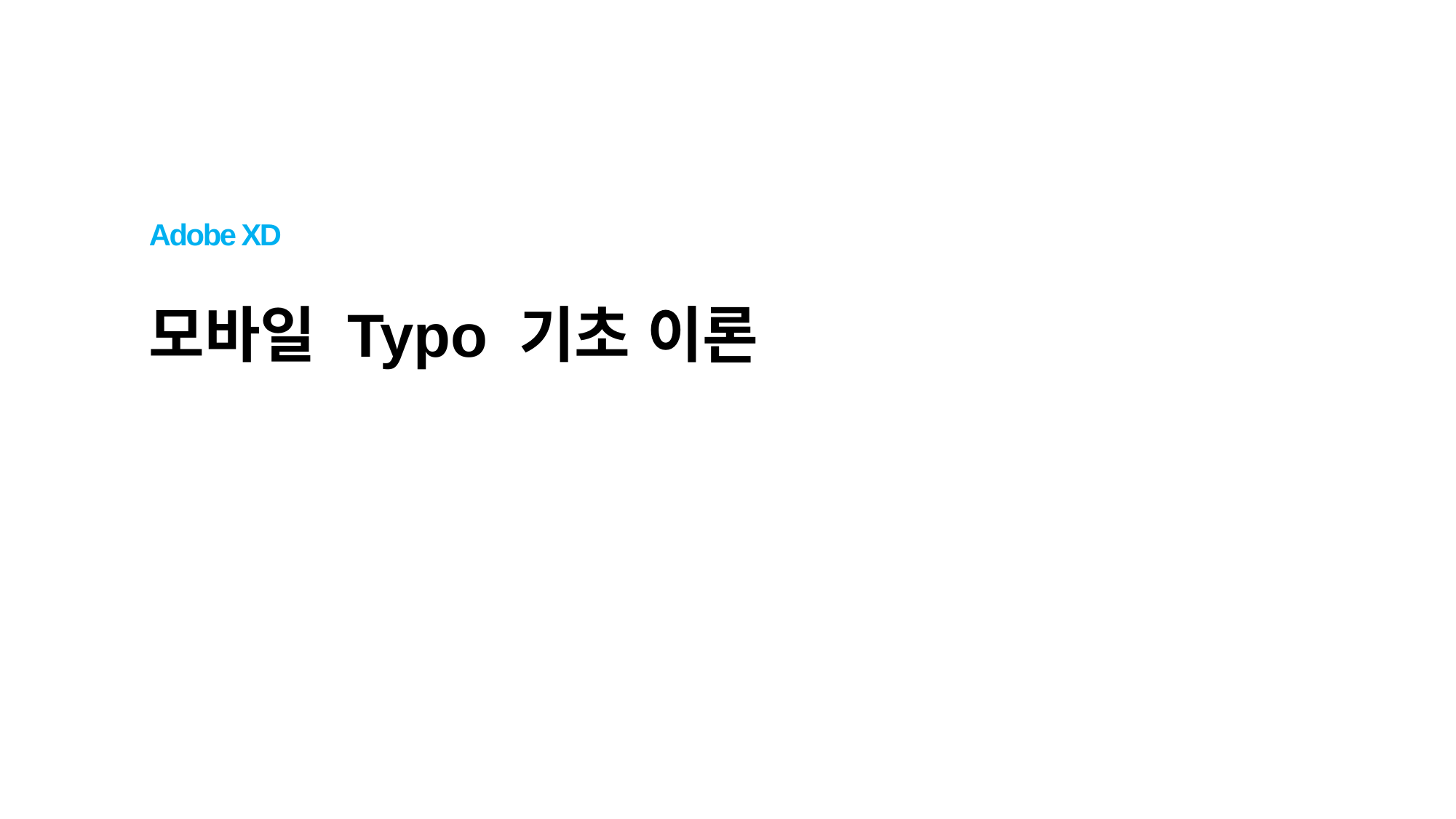

Adobe XD
# 모바일 Typo 기초 이론